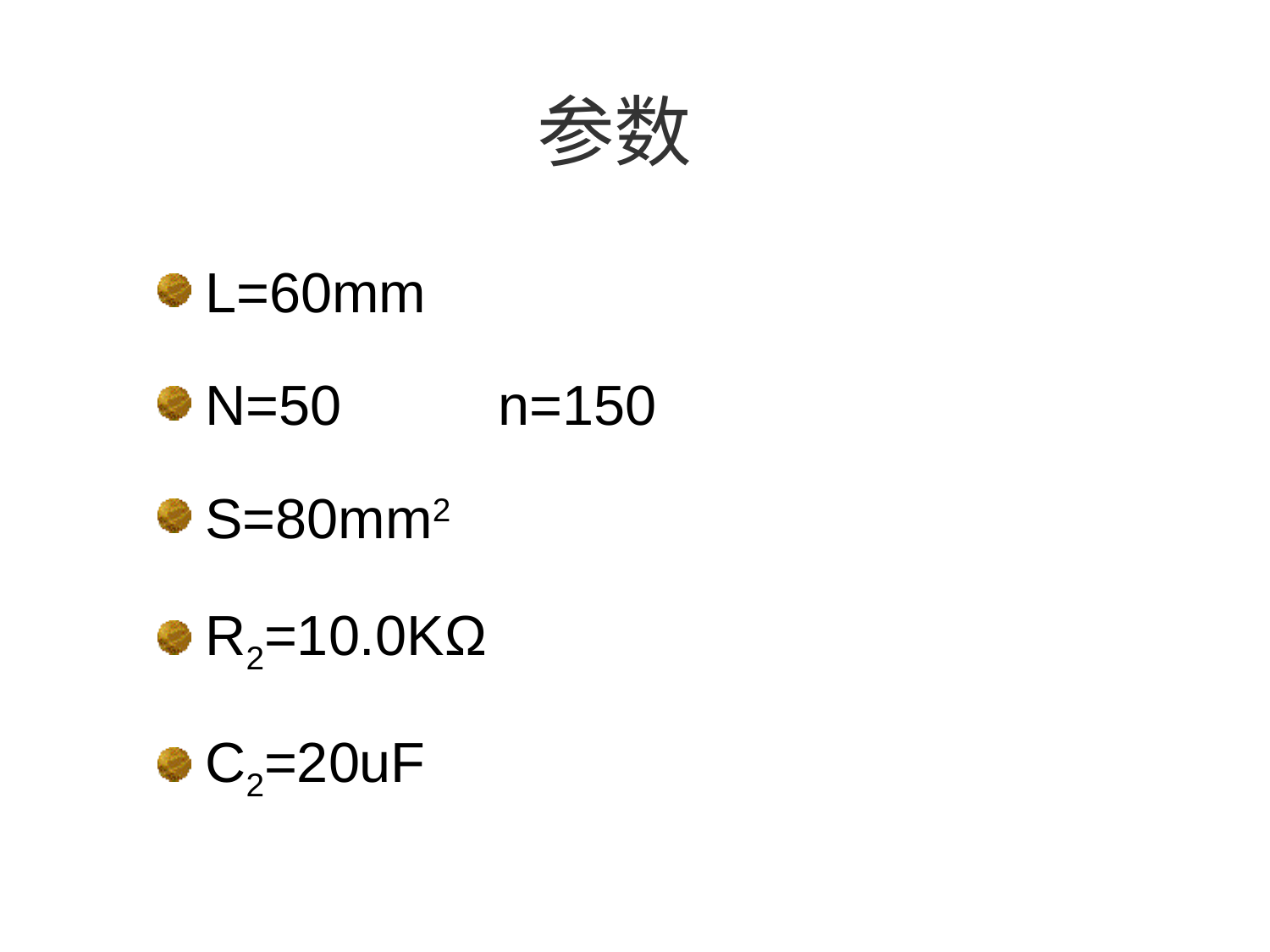

# 参数
L=60mm
N=50          n=150
S=80mm2
R2=10.0KΩ
C2=20uF